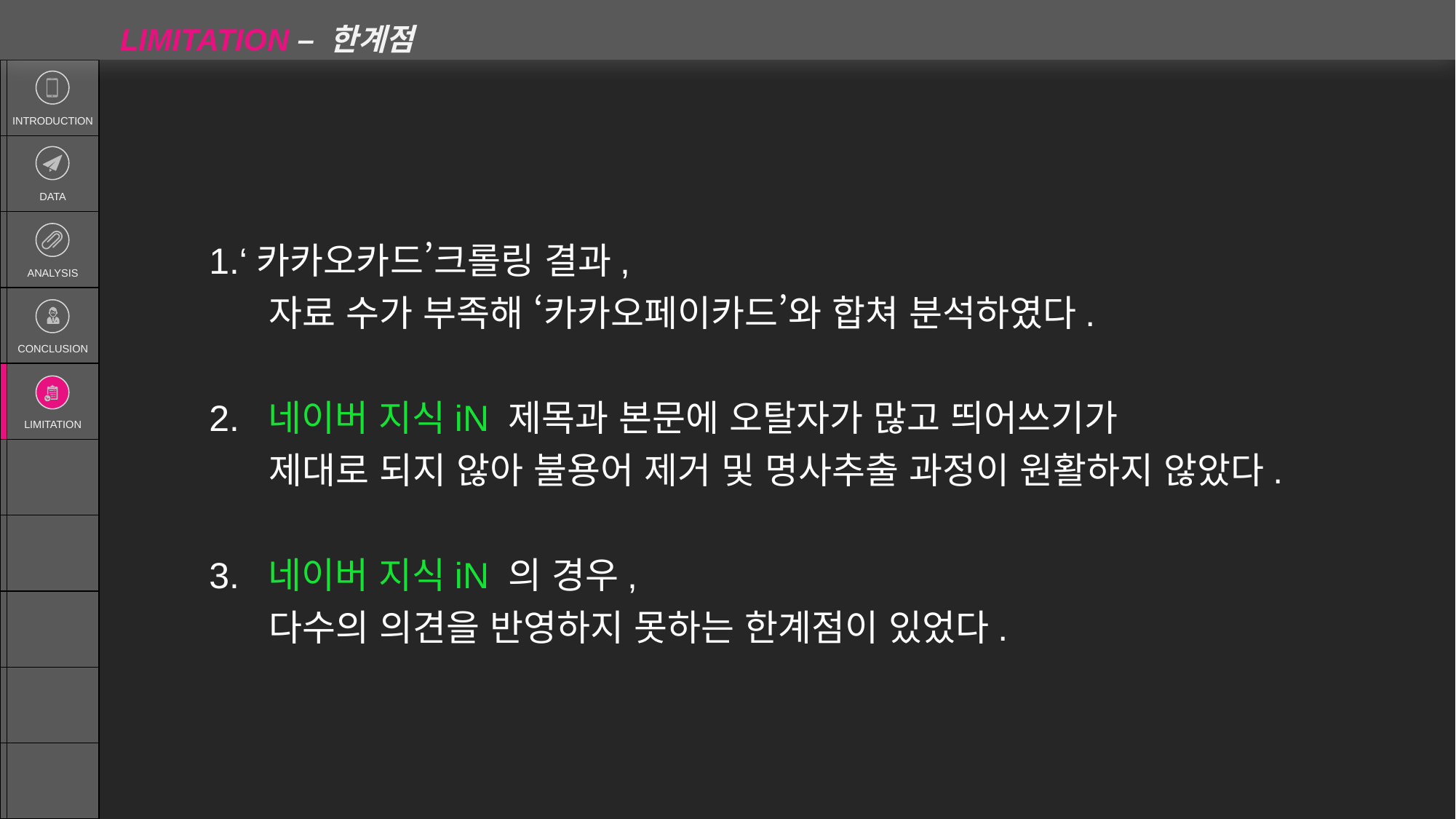

LIMITATION – 한계점
|  | INTRODUCTION |
| --- | --- |
|  | DATA |
|  | ANALYSIS |
|  | CONCLUSION |
|  | LIMITATION |
|  |  |
|  |  |
|  |  |
|  |  |
|  |  |

1.‘카카오카드’크롤링 결과,
     자료 수가 부족해 ‘카카오페이카드’와 합쳐 분석하였다.
2.  네이버 지식iN 제목과 본문에 오탈자가 많고 띄어쓰기가
     제대로 되지 않아 불용어 제거 및 명사추출 과정이 원활하지 않았다.
3.  네이버 지식iN 의 경우,
     다수의 의견을 반영하지 못하는 한계점이 있었다.